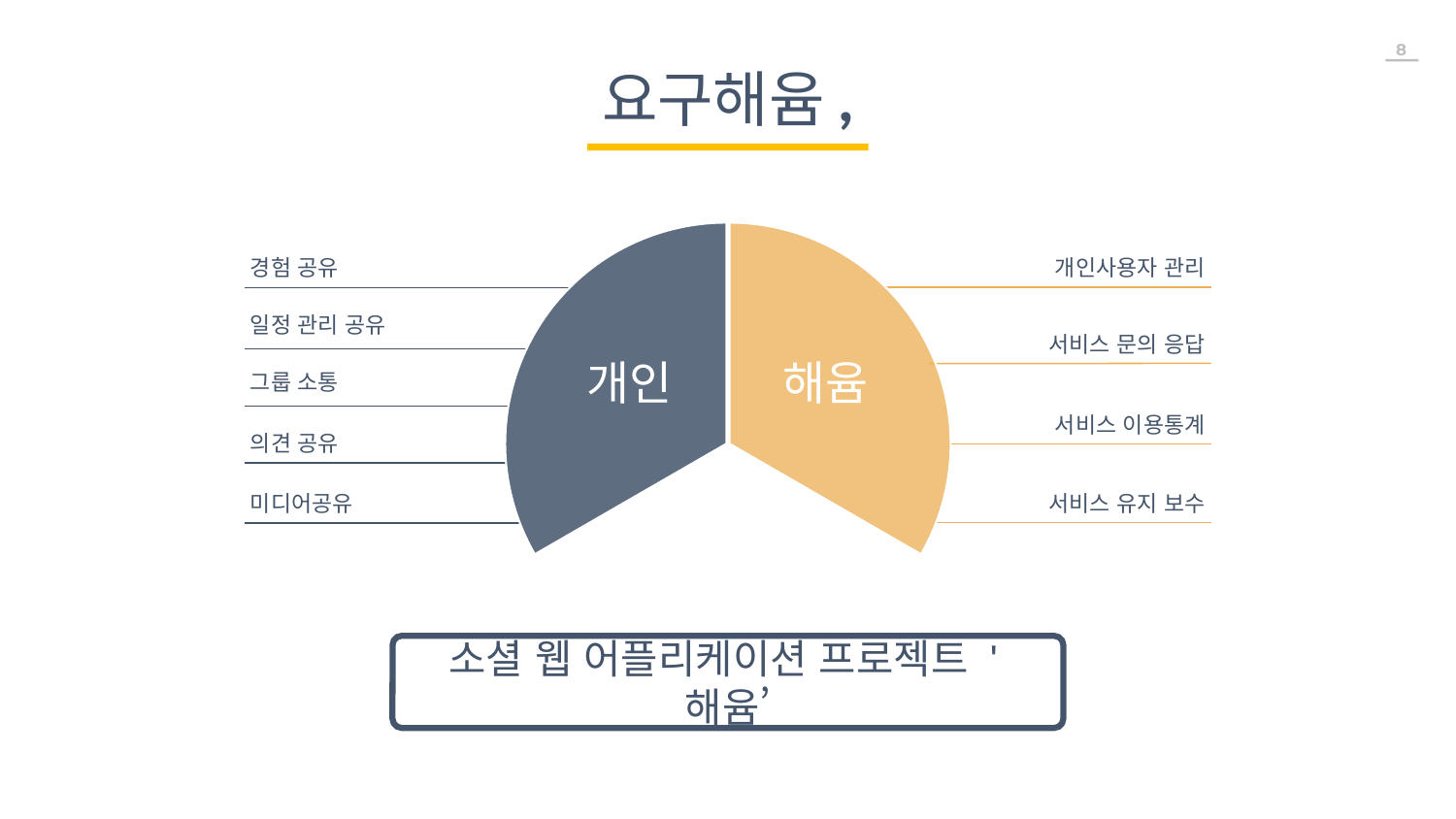

요구해윰,

경험 공유
개인사용자 관리
일정 관리 공유
개인
해윰
서비스 문의 응답
그룹 소통
서비스 이용통계
의견 공유
미디어공유
서비스 유지 보수

소셜 웹 어플리케이션 프로젝트 '해윰’